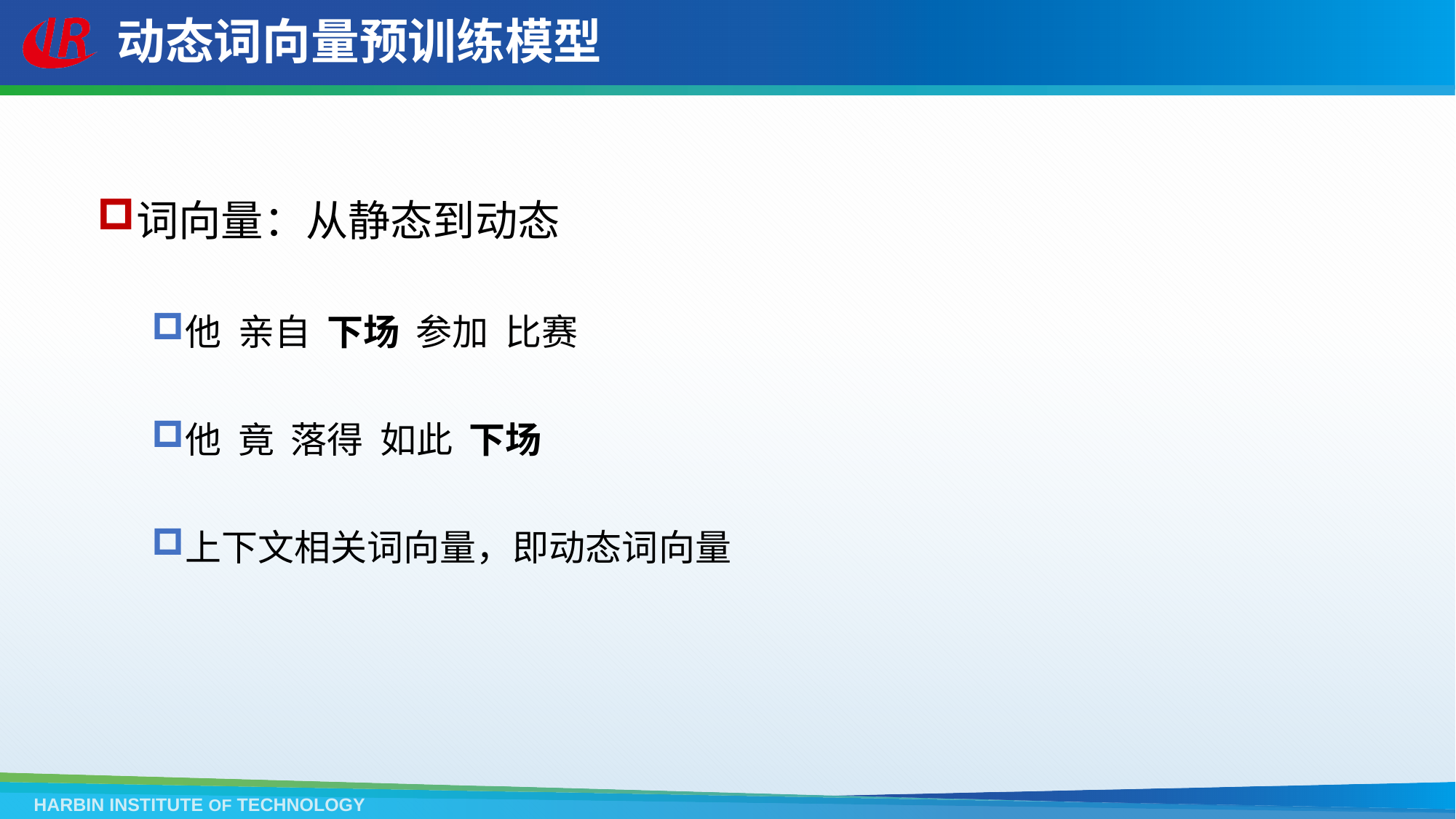

# 动态词向量预训练模型

词向量：从静态到动态

他  亲自  下场  参加  比赛

他  竟  落得  如此  下场

上下文相关词向量，即动态词向量

16
HARBIN INSTITUTE OF TECHNOLOGY